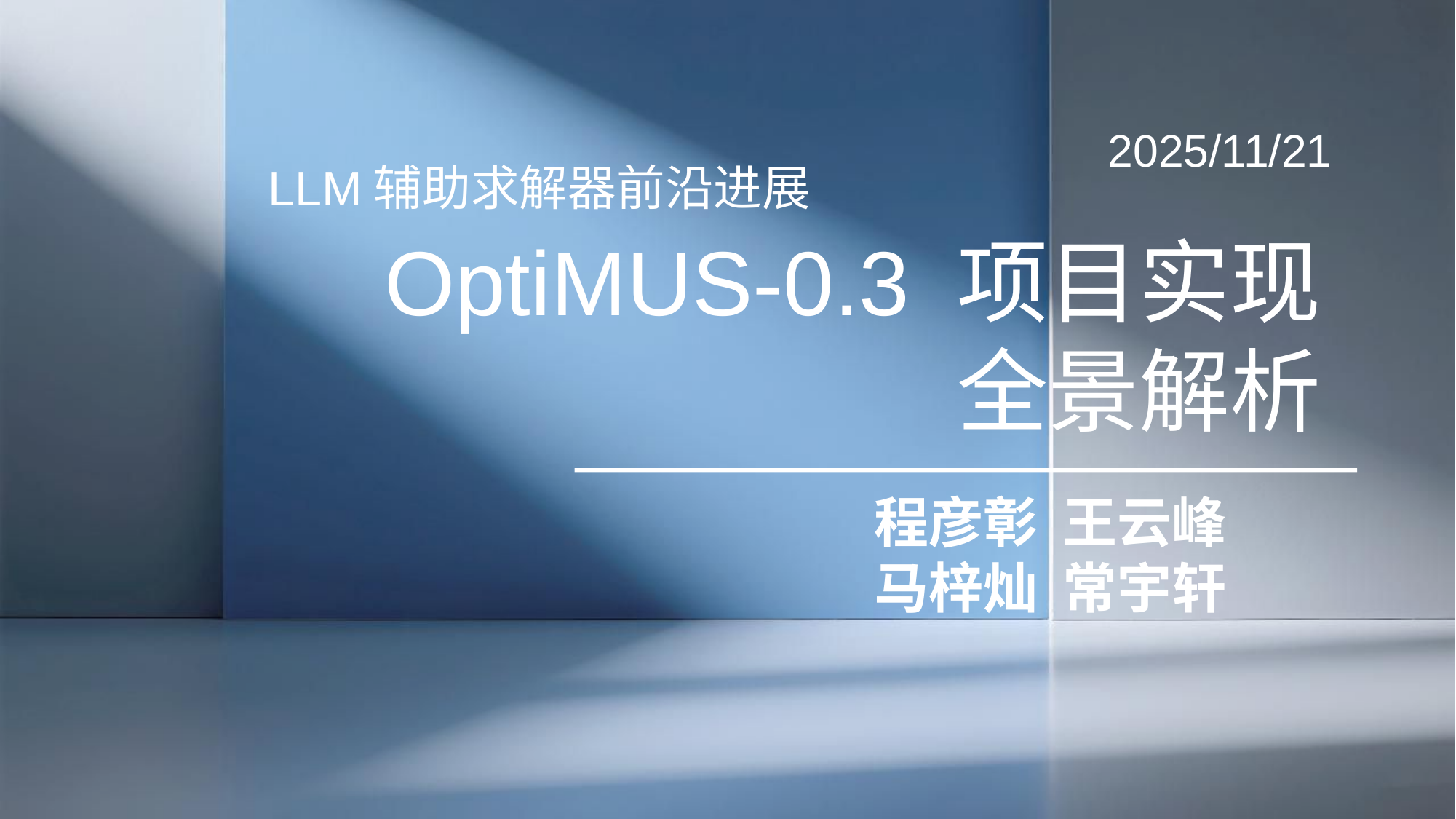

2025/11/21
LLM辅助求解器前沿进展
OptiMUS-0.3 项目实现全景解析

程彦彰  王云峰
马梓灿  常宇轩